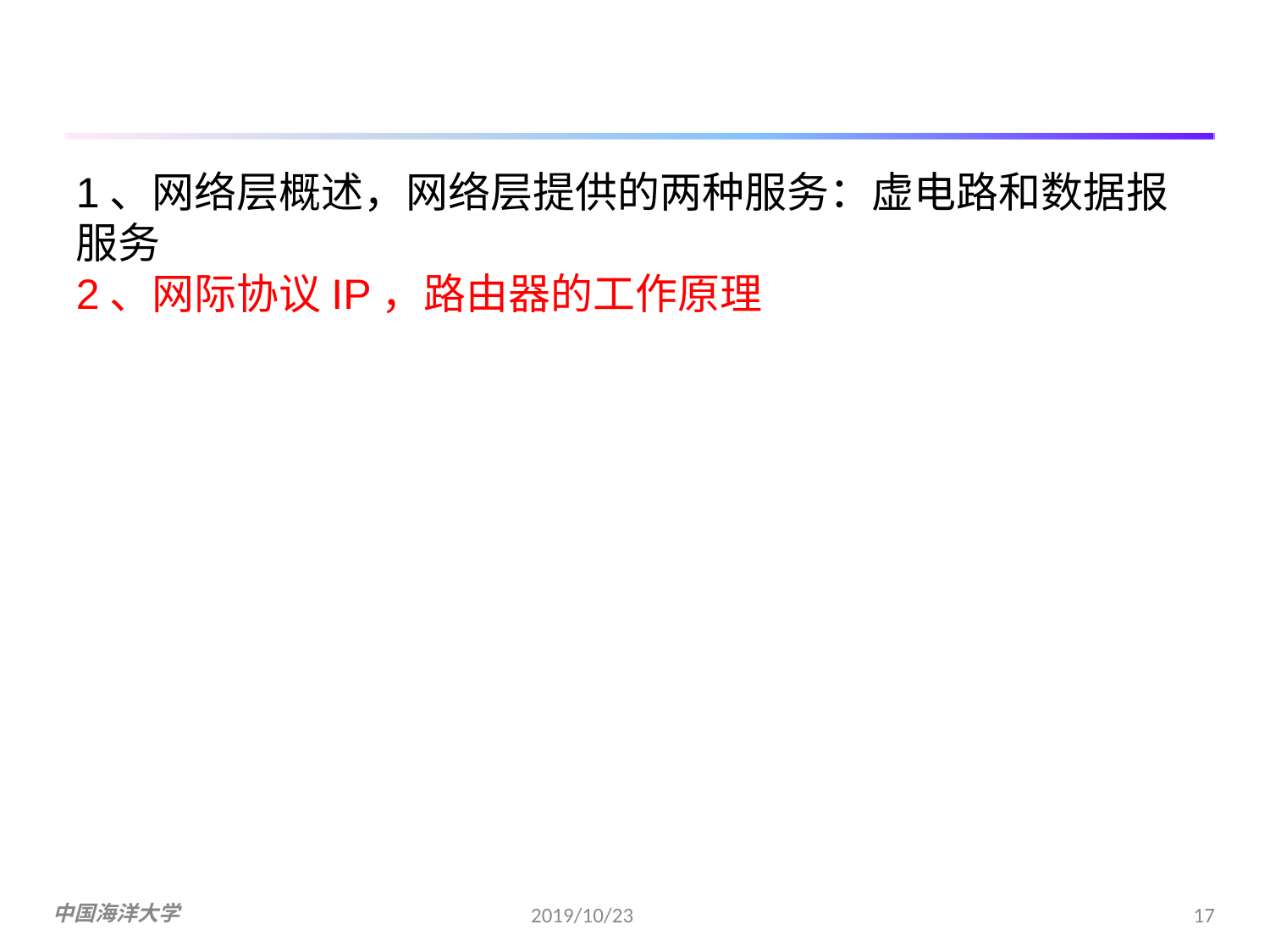

1、网络层概述，网络层提供的两种服务：虚电路和数据报服务
2、网际协议IP，路由器的工作原理